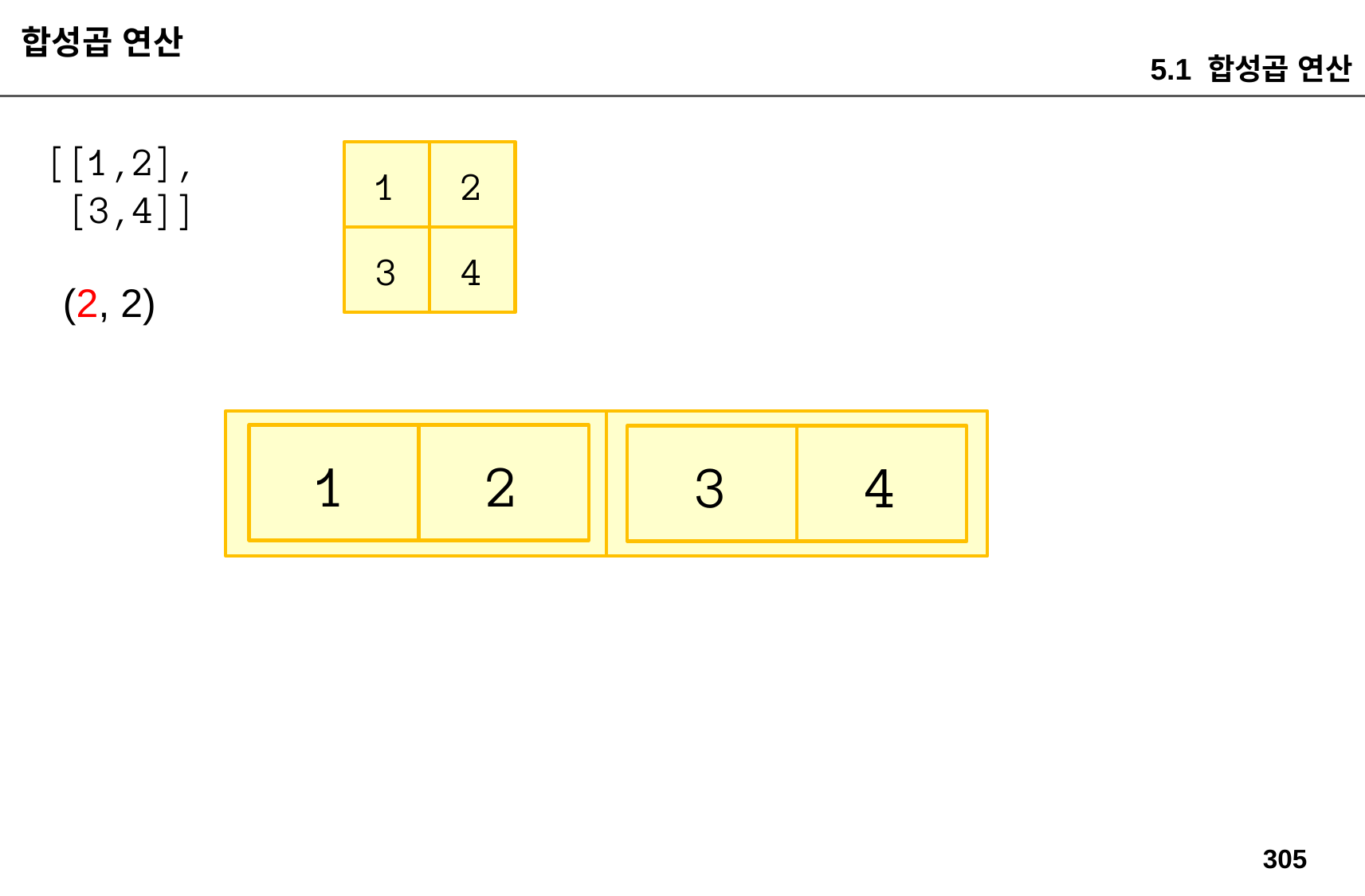

합성곱 연산
5.1 합성곱 연산
                   [[1,2],
                    [3,4]]
1
2
3
4
(2, 2)

1
2
3
4